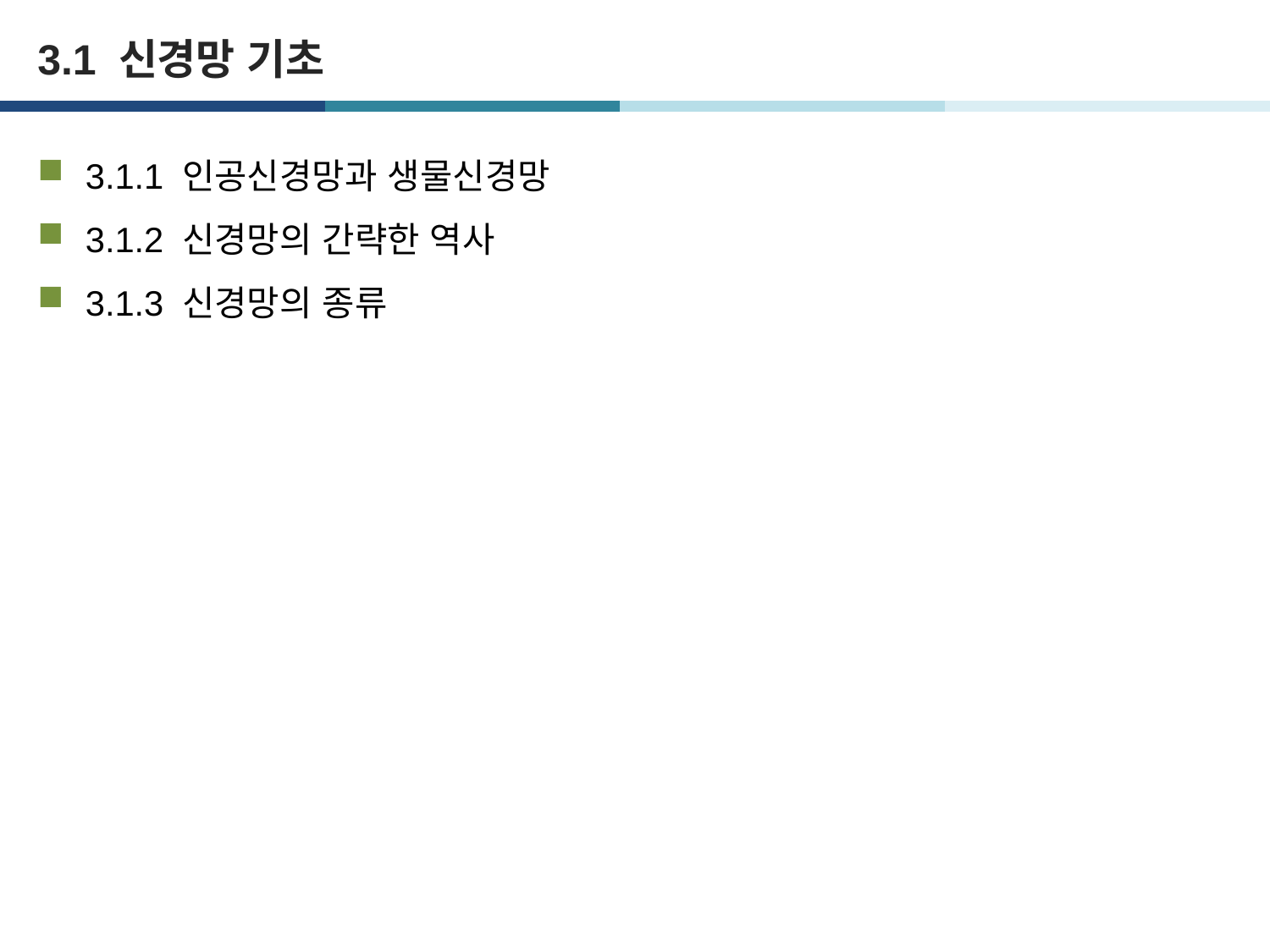

# 3.1 신경망 기초
3.1.1 인공신경망과 생물신경망
3.1.2 신경망의 간략한 역사
3.1.3 신경망의 종류